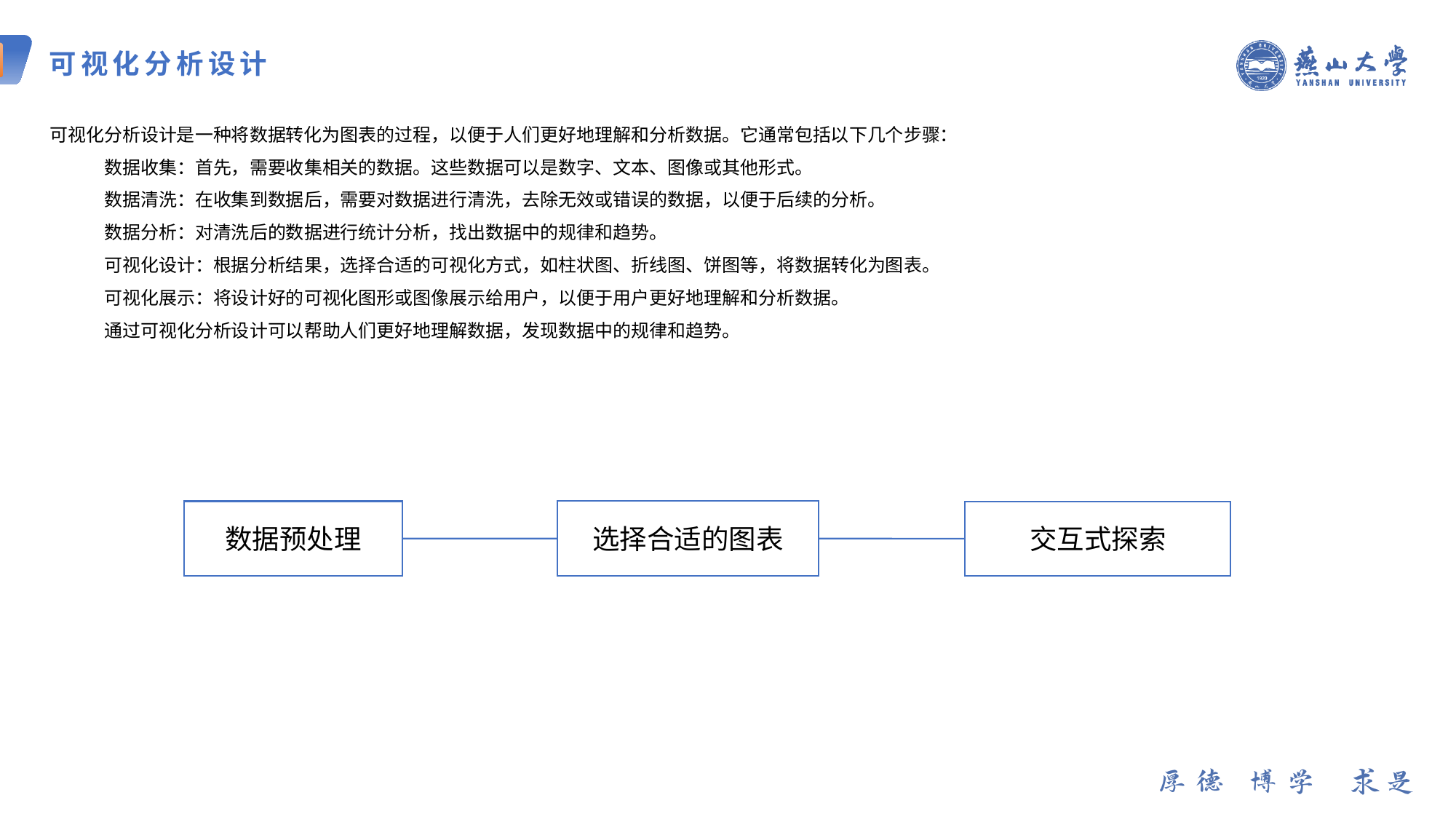

可视化分析设计
可视化分析设计是一种将数据转化为图表的过程，以便于人们更好地理解和分析数据。它通常包括以下几个步骤：
数据收集：首先，需要收集相关的数据。这些数据可以是数字、文本、图像或其他形式。
数据清洗：在收集到数据后，需要对数据进行清洗，去除无效或错误的数据，以便于后续的分析。
数据分析：对清洗后的数据进行统计分析，找出数据中的规律和趋势。
可视化设计：根据分析结果，选择合适的可视化方式，如柱状图、折线图、饼图等，将数据转化为图表。
可视化展示：将设计好的可视化图形或图像展示给用户，以便于用户更好地理解和分析数据。
通过可视化分析设计可以帮助人们更好地理解数据，发现数据中的规律和趋势。
数据预处理
选择合适的图表
交互式探索